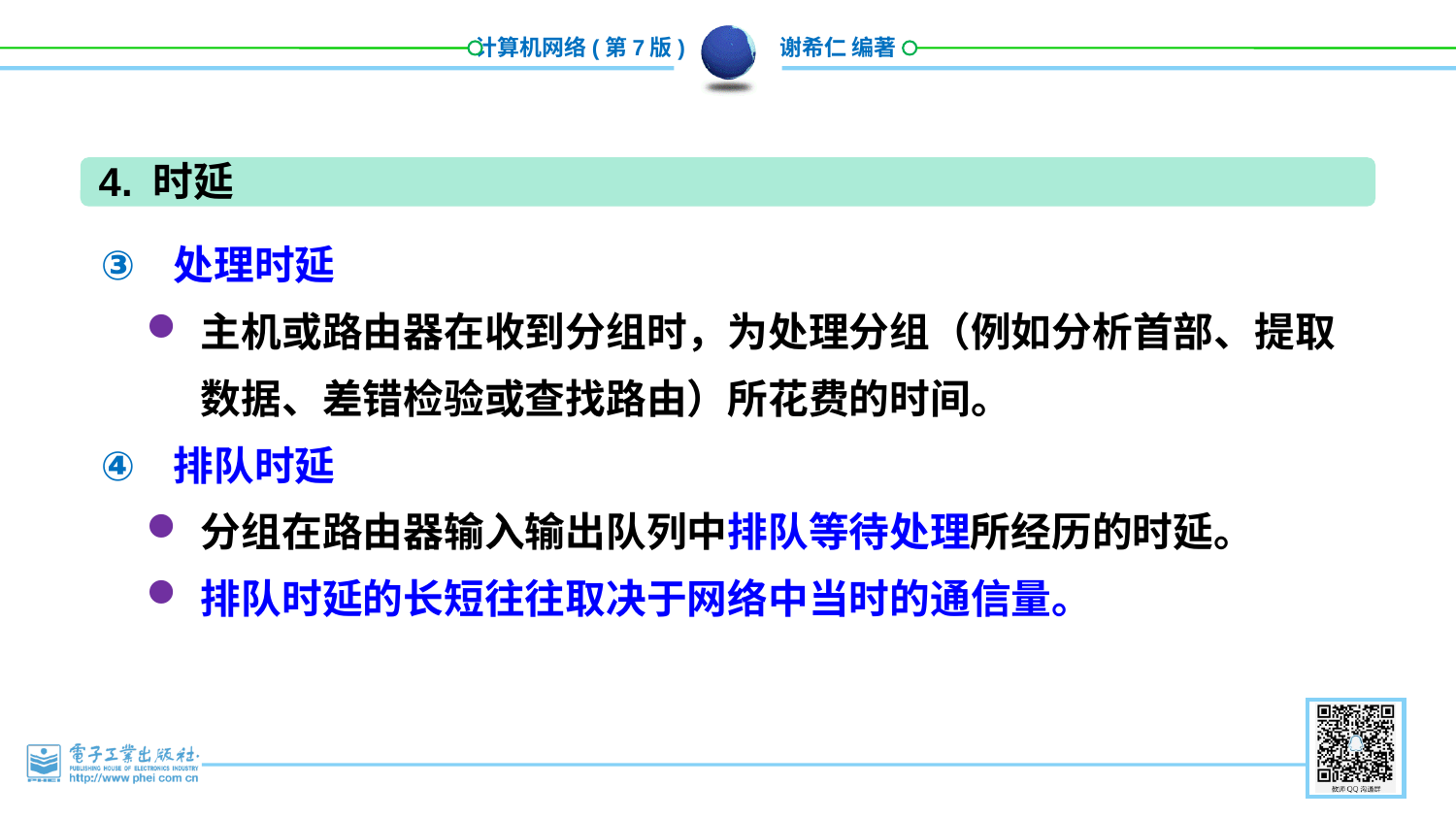

4. 时延

处理时延
主机或路由器在收到分组时，为处理分组（例如分析首部、提取数据、差错检验或查找路由）所花费的时间。
排队时延
分组在路由器输入输出队列中排队等待处理所经历的时延。
排队时延的长短往往取决于网络中当时的通信量。